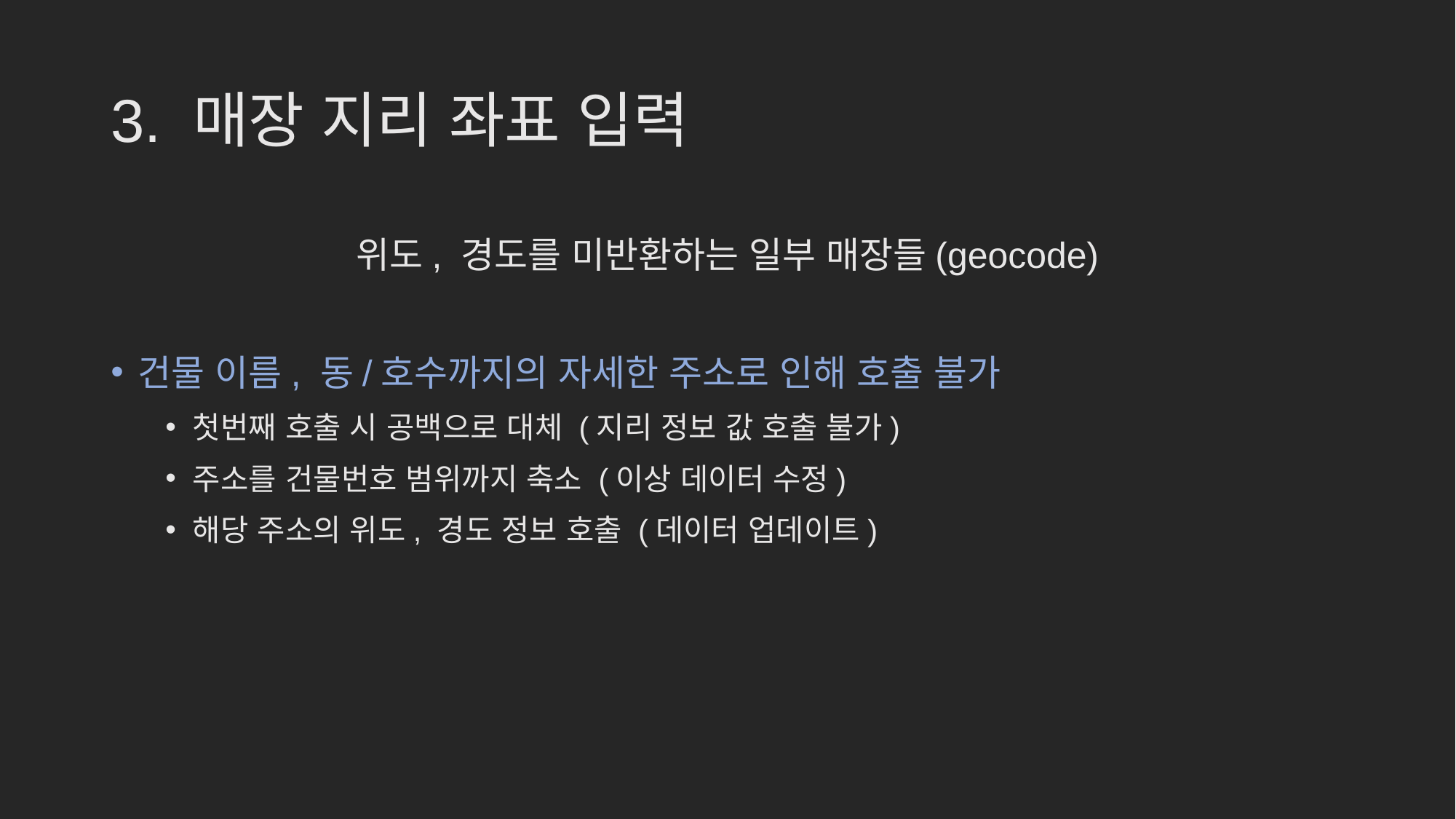

# 3. 매장 지리 좌표 입력
위도, 경도를 미반환하는 일부 매장들(geocode)

건물 이름, 동/호수까지의 자세한 주소로 인해 호출 불가
첫번째 호출 시 공백으로 대체 (지리 정보 값 호출 불가)
주소를 건물번호 범위까지 축소 (이상 데이터 수정)
해당 주소의 위도, 경도 정보 호출 (데이터 업데이트)